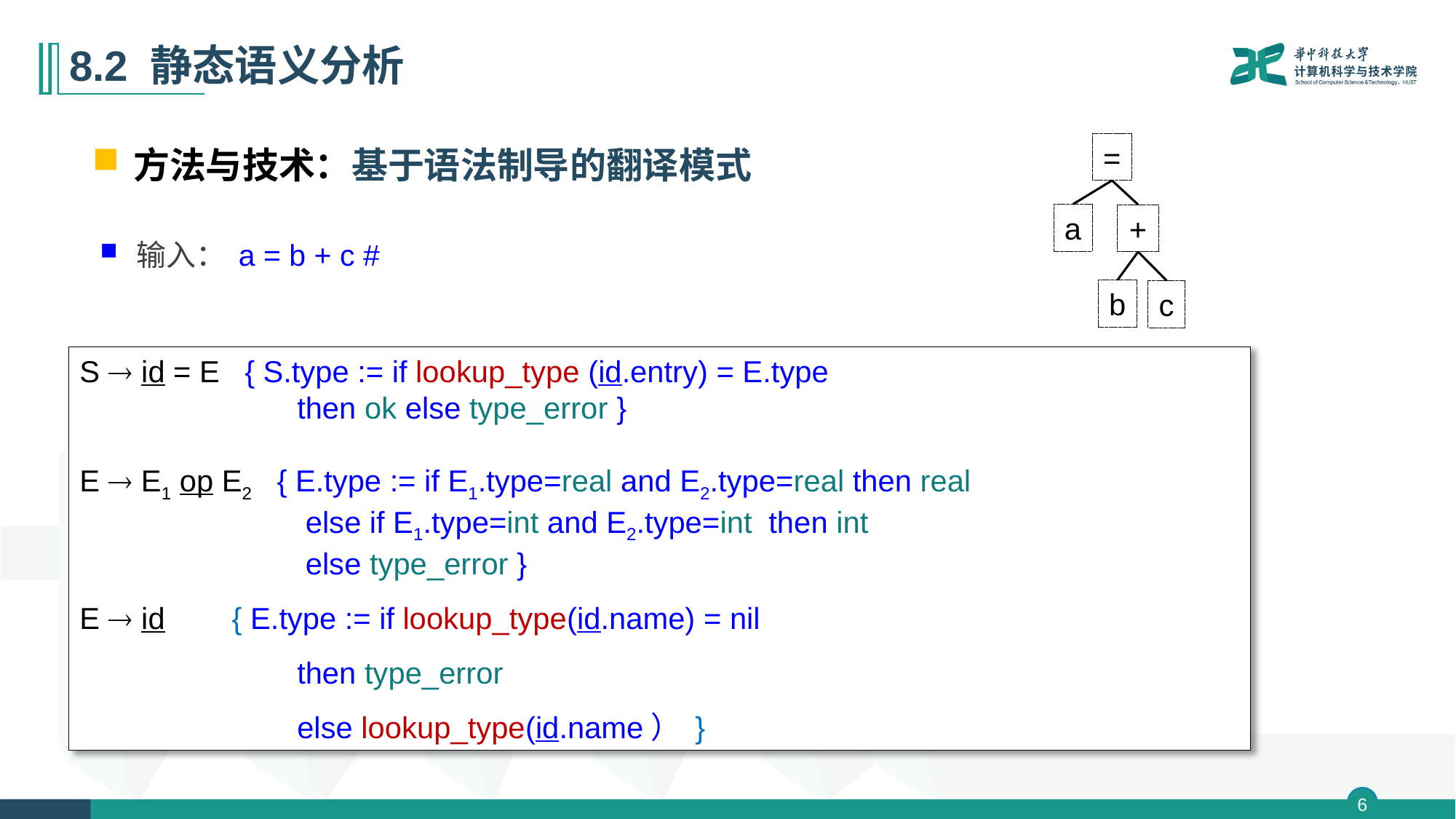

# 8.2 静态语义分析
方法与技术：基于语法制导的翻译模式
=
a
+
b
c
输入： a = b + c #
S → id = E   { S.type := if lookup_type (id.entry) = E.type
                          then ok else type_error }

E → E1 op E2   { E.type := if E1.type=real and E2.type=real then real
                           else if E1.type=int and E2.type=int  then int
                           else type_error }
E → id        { E.type := if lookup_type(id.name) = nil
                          then type_error
                          else lookup_type(id.name） }